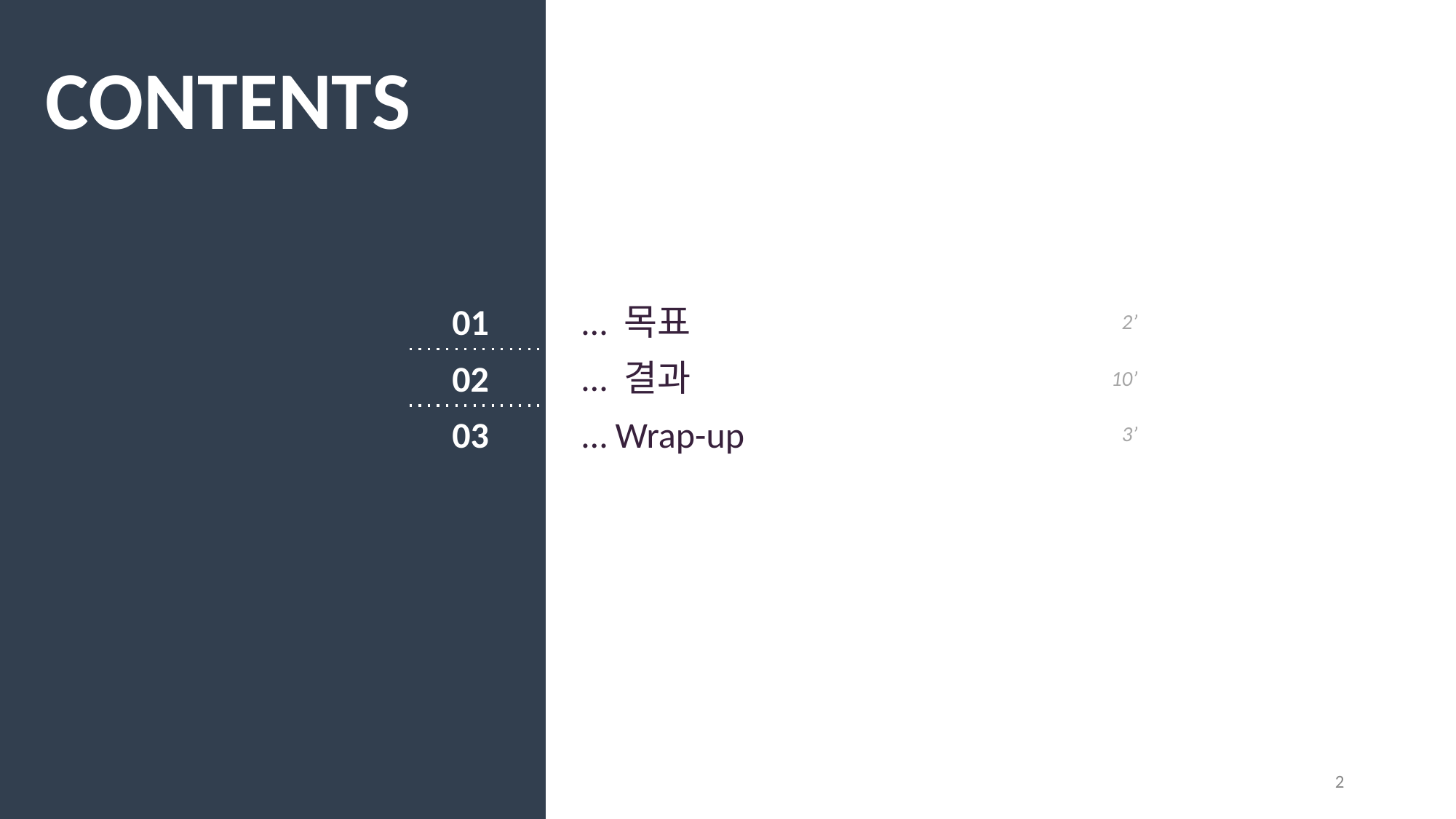

CONTENTS
… 목표
01
2’

… 결과
02
10’

3’

… Wrap-up
03

2